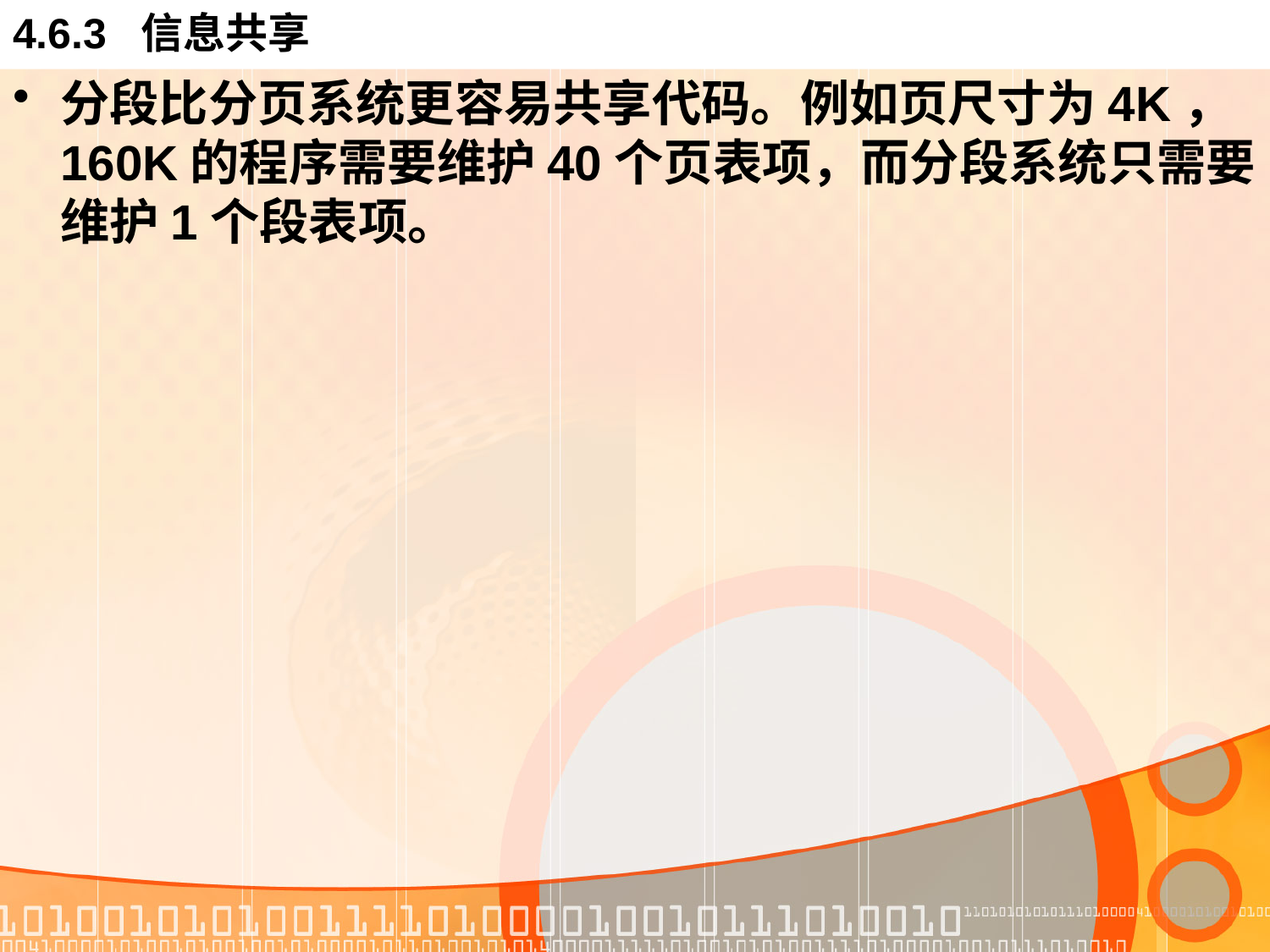

# 4.6.3  信息共享
分段比分页系统更容易共享代码。例如页尺寸为4K，160K的程序需要维护40个页表项，而分段系统只需要维护1个段表项。